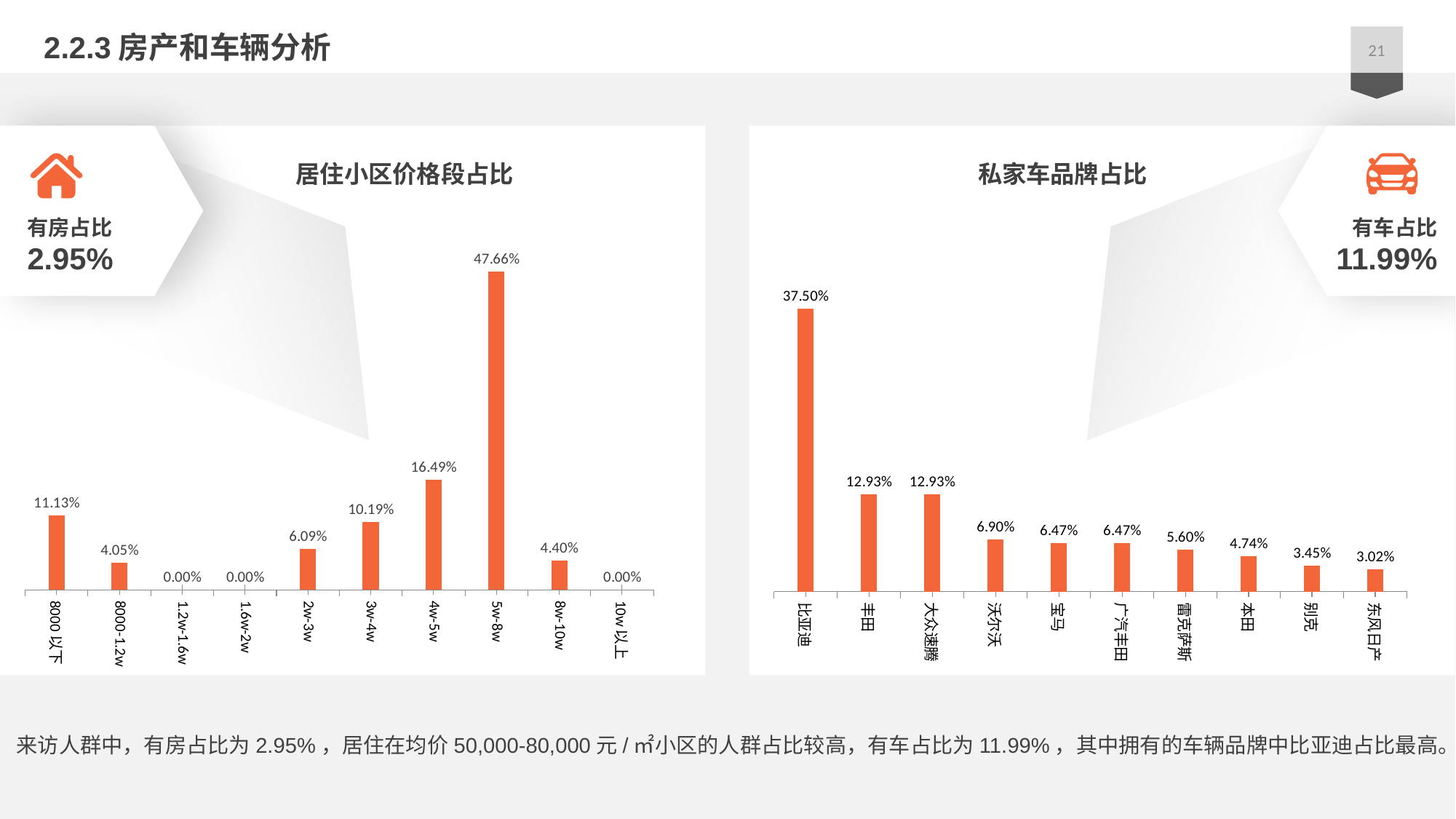

2.2.3房产和车辆分析
21

### Chart

| Category | 系列 1 |
|---|---|
| 8000以下 | 0.1113 |
| 8000-1.2w | 0.0405 |
| 1.2w-1.6w | 0.0 |
| 1.6w-2w | 0.0 |
| 2w-3w | 0.0609 |
| 3w-4w | 0.1019 |
| 4w-5w | 0.1649 |
| 5w-8w | 0.4766 |
| 8w-10w | 0.044 |
| 10w以上 | 0.0 |

### Chart

| Category | 系列 1 |
|---|---|
| 比亚迪 | 0.375 |
| 丰田 | 0.1293 |
| 大众速腾 | 0.1293 |
| 沃尔沃 | 0.069 |
| 宝马 | 0.0647 |
| 广汽丰田 | 0.0647 |
| 雷克萨斯 | 0.056 |
| 本田 | 0.0474 |
| 别克 | 0.0345 |
| 东风日产 | 0.0302 |

居住小区价格段占比
私家车品牌占比
有房占比
2.95%
有车占比
11.99%
来访人群中，有房占比为2.95%，居住在均价50,000-80,000元/㎡小区的人群占比较高，有车占比为11.99%，其中拥有的车辆品牌中比亚迪占比最高。